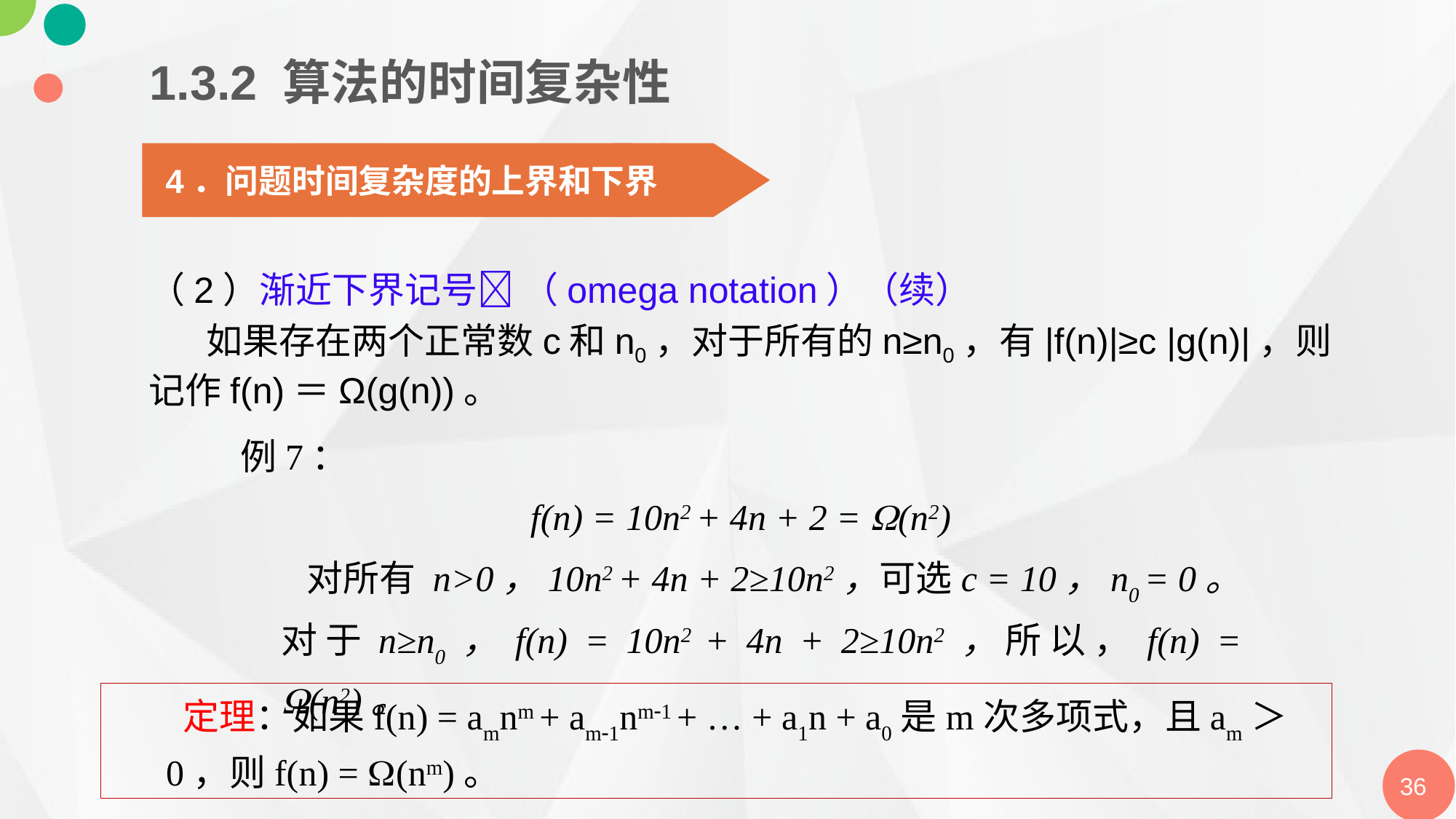

1.3.2 算法的时间复杂性

4．问题时间复杂度的上界和下界
（2）渐近下界记号Ω （omega notation）（续）
      如果存在两个正常数c和n0，对于所有的n≥n0，有|f(n)|≥c |g(n)|，则记作f(n)＝Ω(g(n))。

例7：
f(n) = 10n2 + 4n + 2 = Ω(n2)
       对所有 n>0，10n2 + 4n + 2≥10n2，可选c = 10，n0 = 0。对于n≥n0，f(n) = 10n2 + 4n + 2≥10n2，所以，f(n) = Ω(n2)。

 定理：如果f(n) = amnm + am−1nm−1 + … + a1n + a0是m次多项式，且am＞0，则f(n) = Ω(nm)。